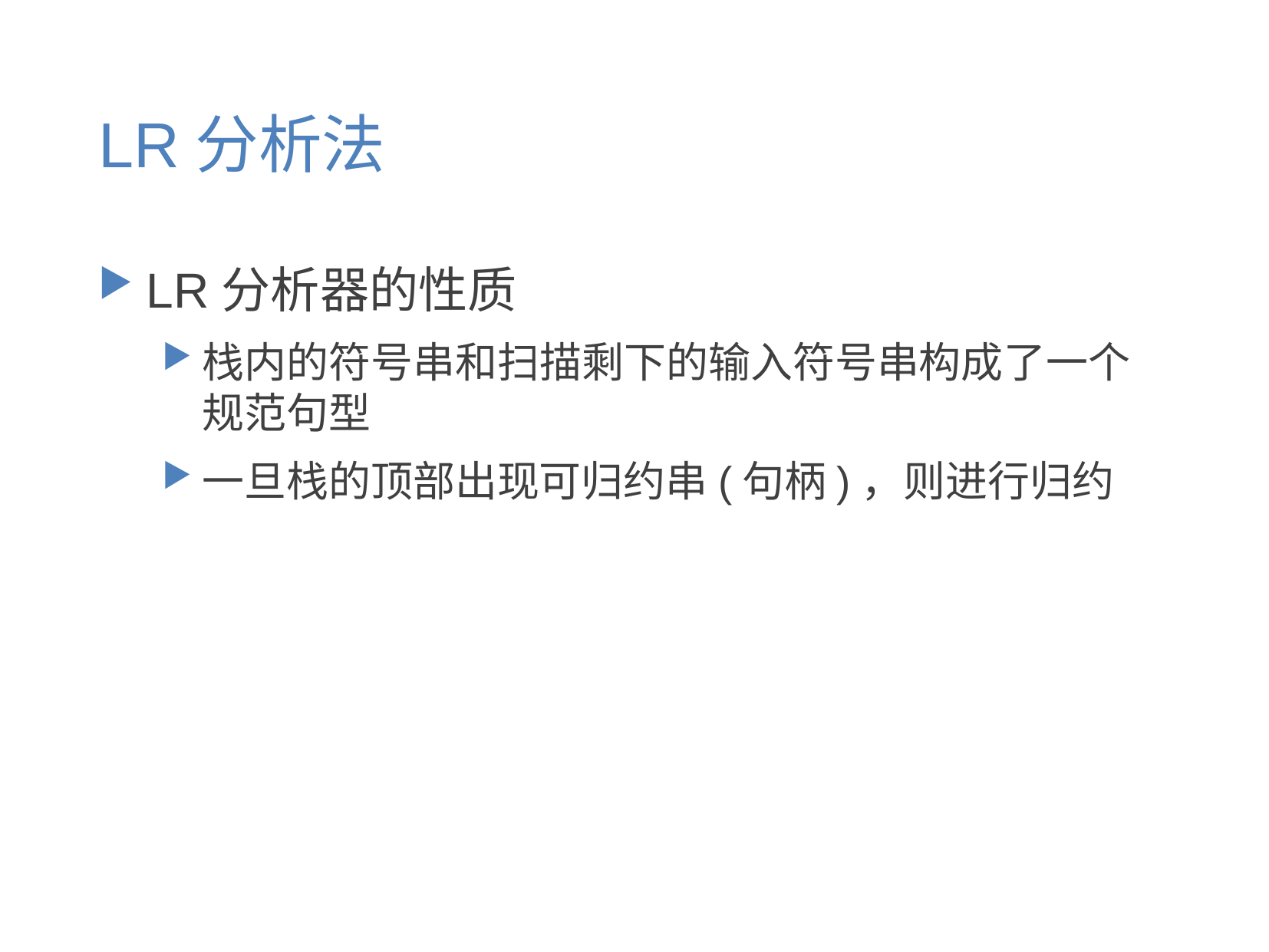

# LR分析法
LR分析器的性质
栈内的符号串和扫描剩下的输入符号串构成了一个规范句型
一旦栈的顶部出现可归约串(句柄)，则进行归约